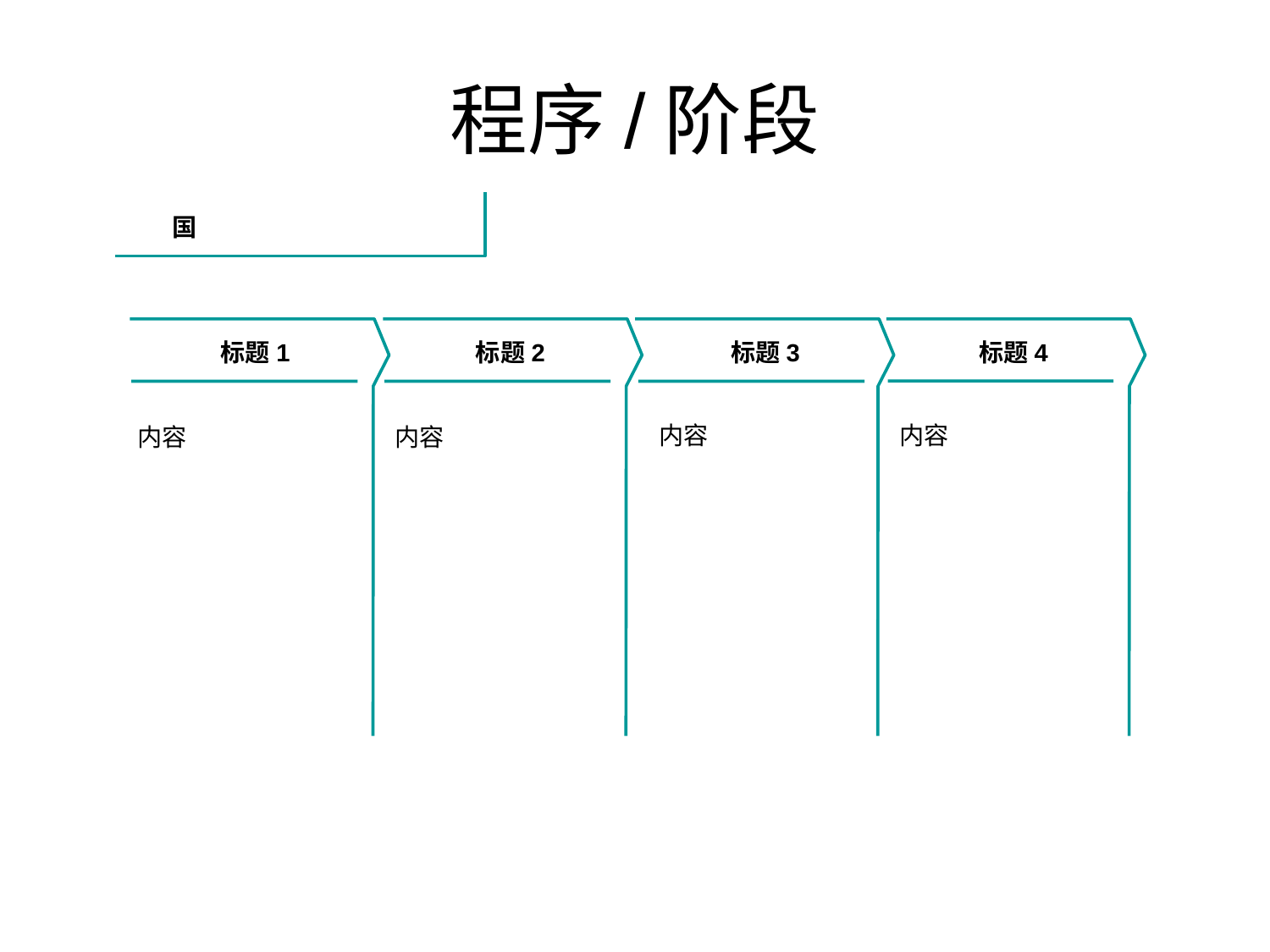

# 程序/阶段

国

标题4
标题1
标题2
标题3

内容
内容
内容
内容